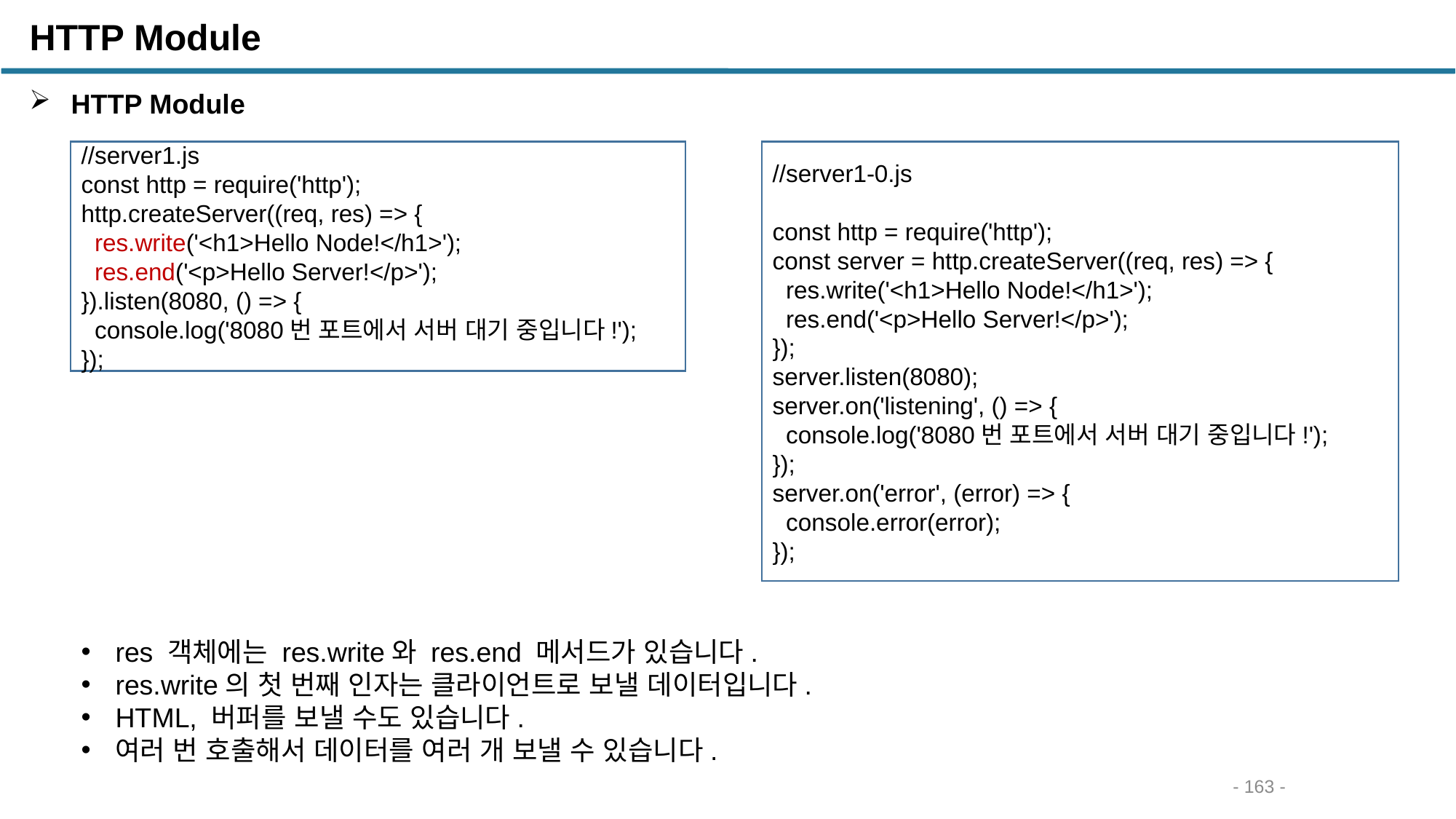

HTTP Module
 HTTP Module
//server1.js
const http = require('http');
http.createServer((req, res) => {
  res.write('<h1>Hello Node!</h1>');
  res.end('<p>Hello Server!</p>');
}).listen(8080, () => {
  console.log('8080번 포트에서 서버 대기 중입니다!');
});
//server1-0.js

const http = require('http');
const server = http.createServer((req, res) => {
  res.write('<h1>Hello Node!</h1>');
  res.end('<p>Hello Server!</p>');
});
server.listen(8080);
server.on('listening', () => {
  console.log('8080번 포트에서 서버 대기 중입니다!');
});
server.on('error', (error) => {
  console.error(error);
});
res 객체에는 res.write와 res.end 메서드가 있습니다.
res.write의 첫 번째 인자는 클라이언트로 보낼 데이터입니다.
HTML, 버퍼를 보낼 수도 있습니다.
여러 번 호출해서 데이터를 여러 개 보낼 수 있습니다.
- 163 -